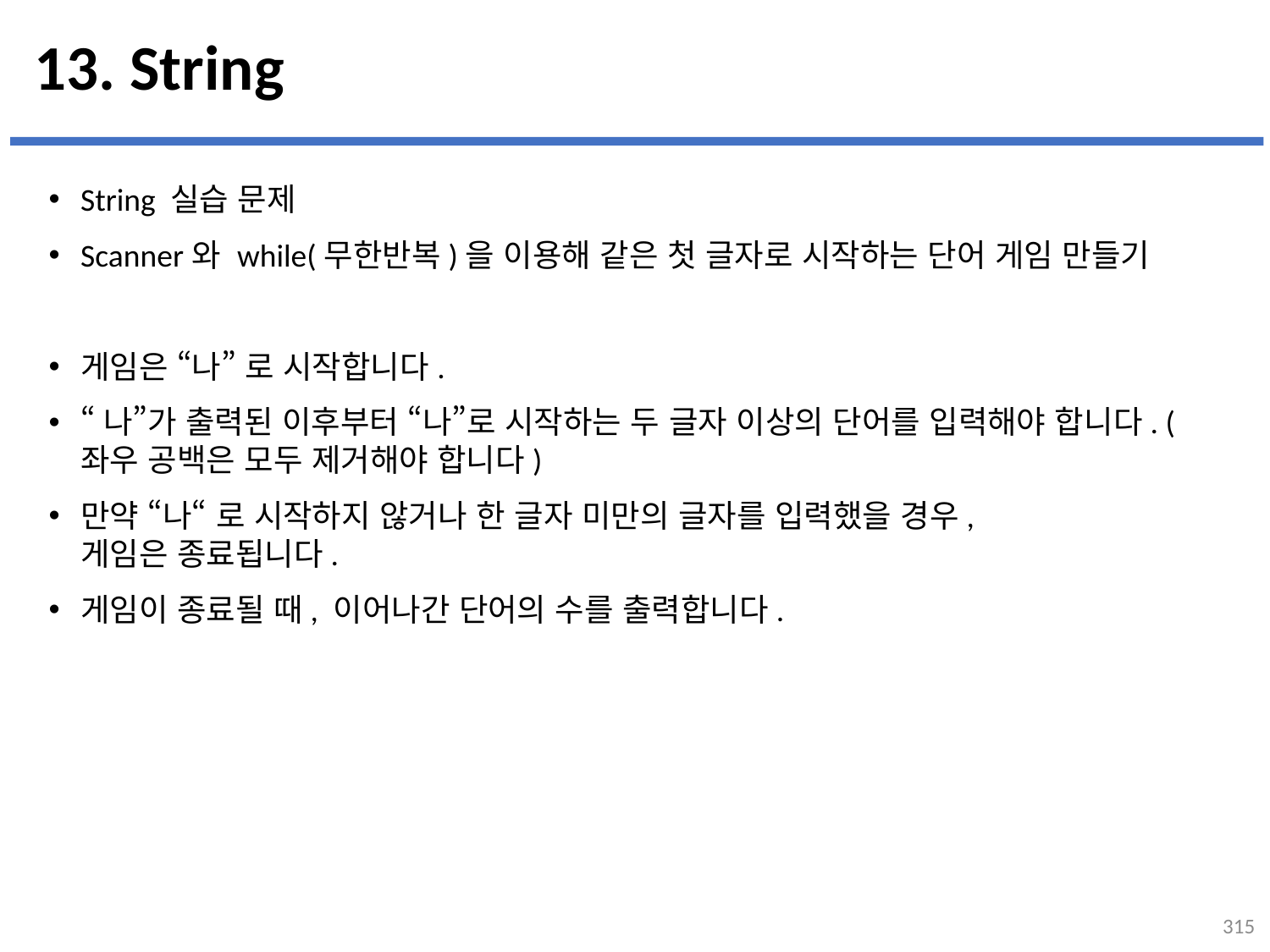

# 13. String
String 실습 문제
Scanner와 while(무한반복)을 이용해 같은 첫 글자로 시작하는 단어 게임 만들기

게임은 “나” 로 시작합니다.
“나”가 출력된 이후부터 “나”로 시작하는 두 글자 이상의 단어를 입력해야 합니다. (좌우 공백은 모두 제거해야 합니다)
만약 “나“ 로 시작하지 않거나 한 글자 미만의 글자를 입력했을 경우,
게임은 종료됩니다.
게임이 종료될 때, 이어나간 단어의 수를 출력합니다.

...

설명
315